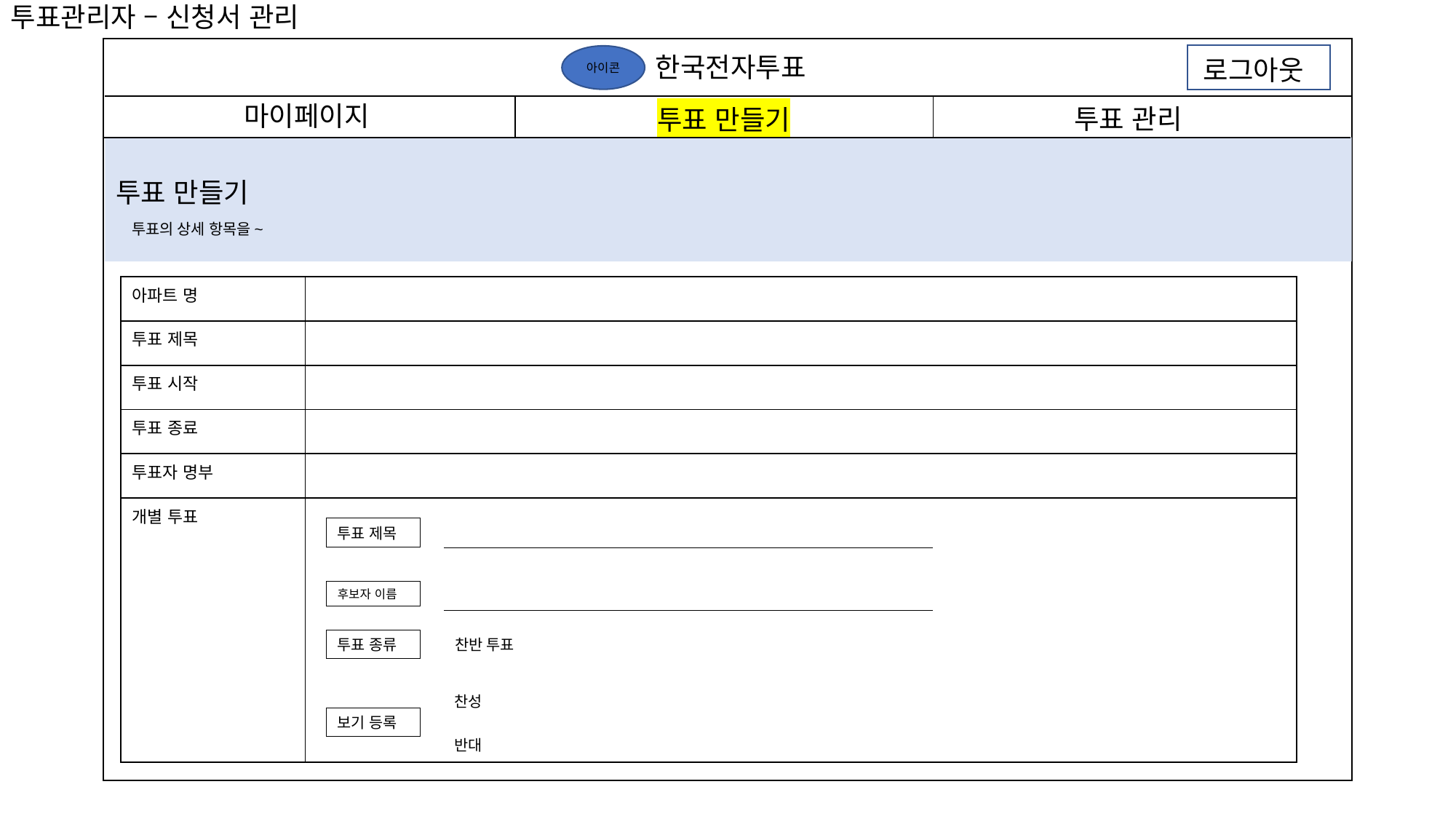

투표관리자 – 신청서 관리

한국전자투표

아이콘
로그아웃
마이페이지
투표 관리
투표 만들기

투표 만들기
투표의 상세 항목을~
| 아파트 명 |  |
| --- | --- |
| 투표 제목 |  |
| 투표 시작 |  |
| 투표 종료 |  |
| 투표자 명부 |  |
| 개별 투표 |  |

투표 제목
후보자 이름
투표 종류
찬반 투표
찬성
보기 등록
반대